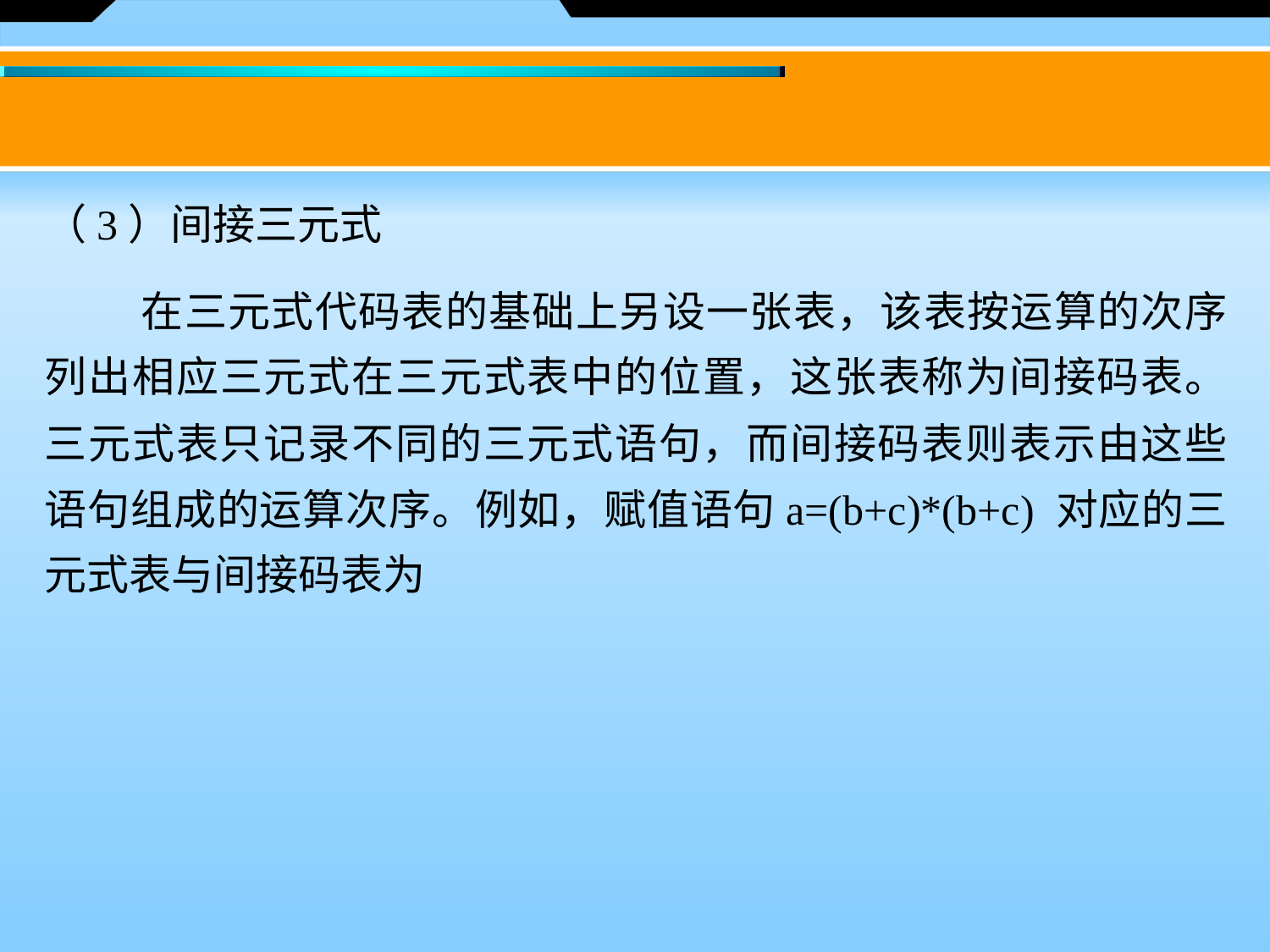

（3）间接三元式
        在三元式代码表的基础上另设一张表，该表按运算的次序列出相应三元式在三元式表中的位置，这张表称为间接码表。三元式表只记录不同的三元式语句，而间接码表则表示由这些语句组成的运算次序。例如，赋值语句a=(b+c)*(b+c) 对应的三元式表与间接码表为